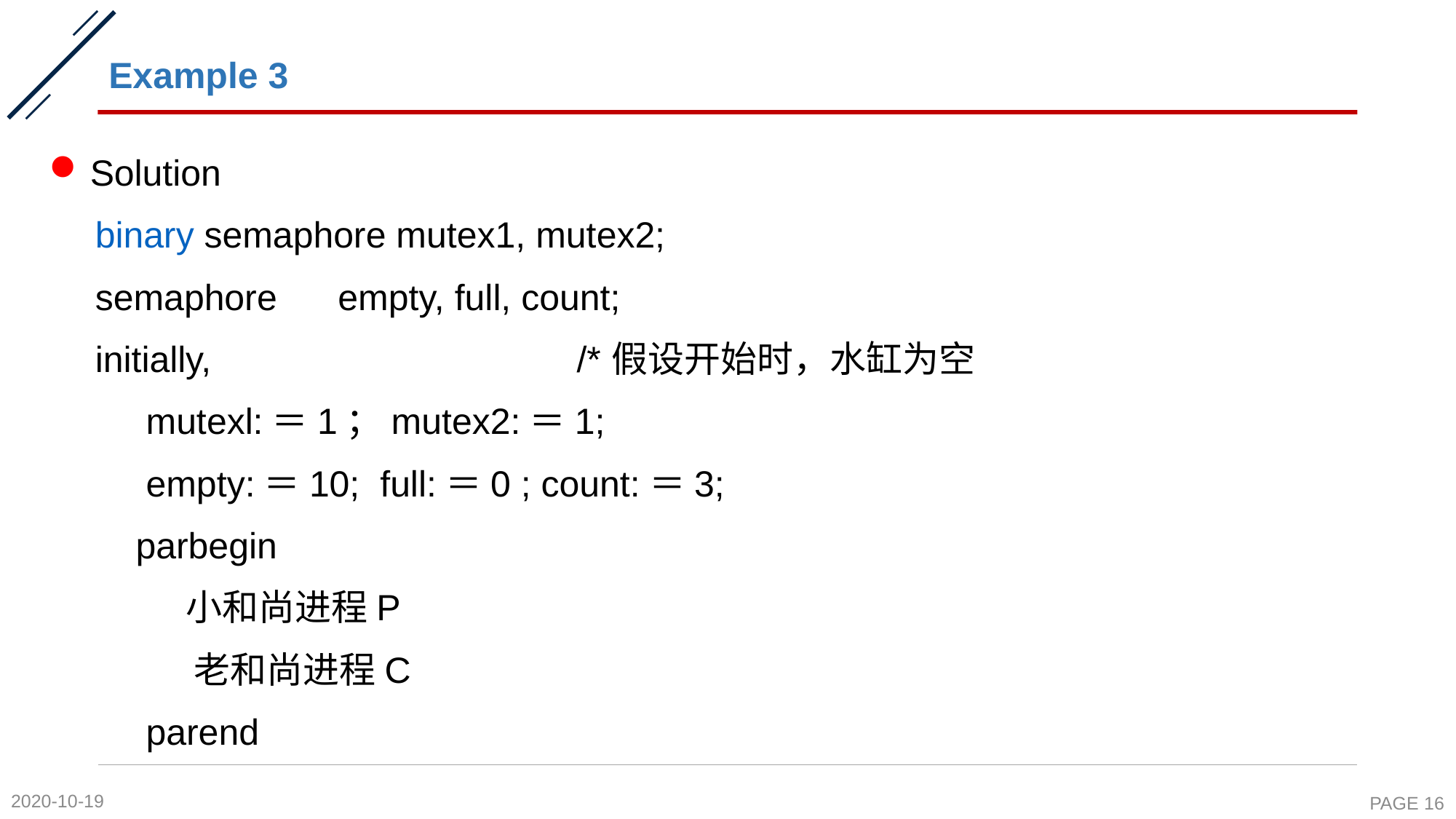

# Example 3
Solution
binary semaphore mutex1, mutex2;
semaphore      empty, full, count;
initially,                                    /*假设开始时，水缸为空
     mutexl:＝1；mutex2:＝1;
     empty:＝10;  full:＝0 ; count:＝3;
    parbegin
          小和尚进程P
           老和尚进程C
     parend

2020-10-19
PAGE 16